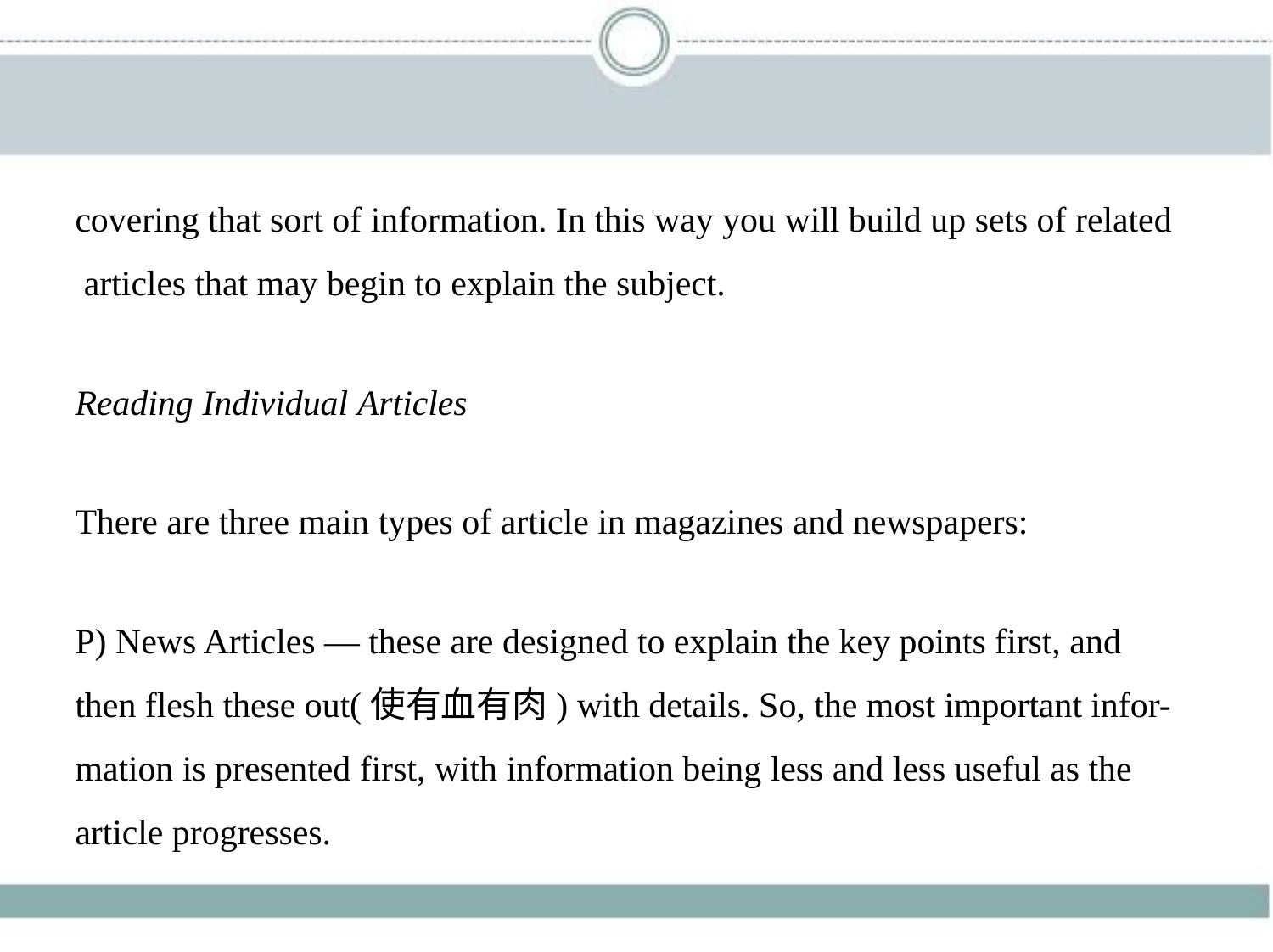

covering that sort of information. In this way you will build up sets of related
 articles that may begin to explain the subject.
Reading Individual Articles
There are three main types of article in magazines and newspapers:
P) News Articles — these are designed to explain the key points first, and
then flesh these out(使有血有肉) with details. So, the most important infor-
mation is presented first, with information being less and less useful as the
article progresses.